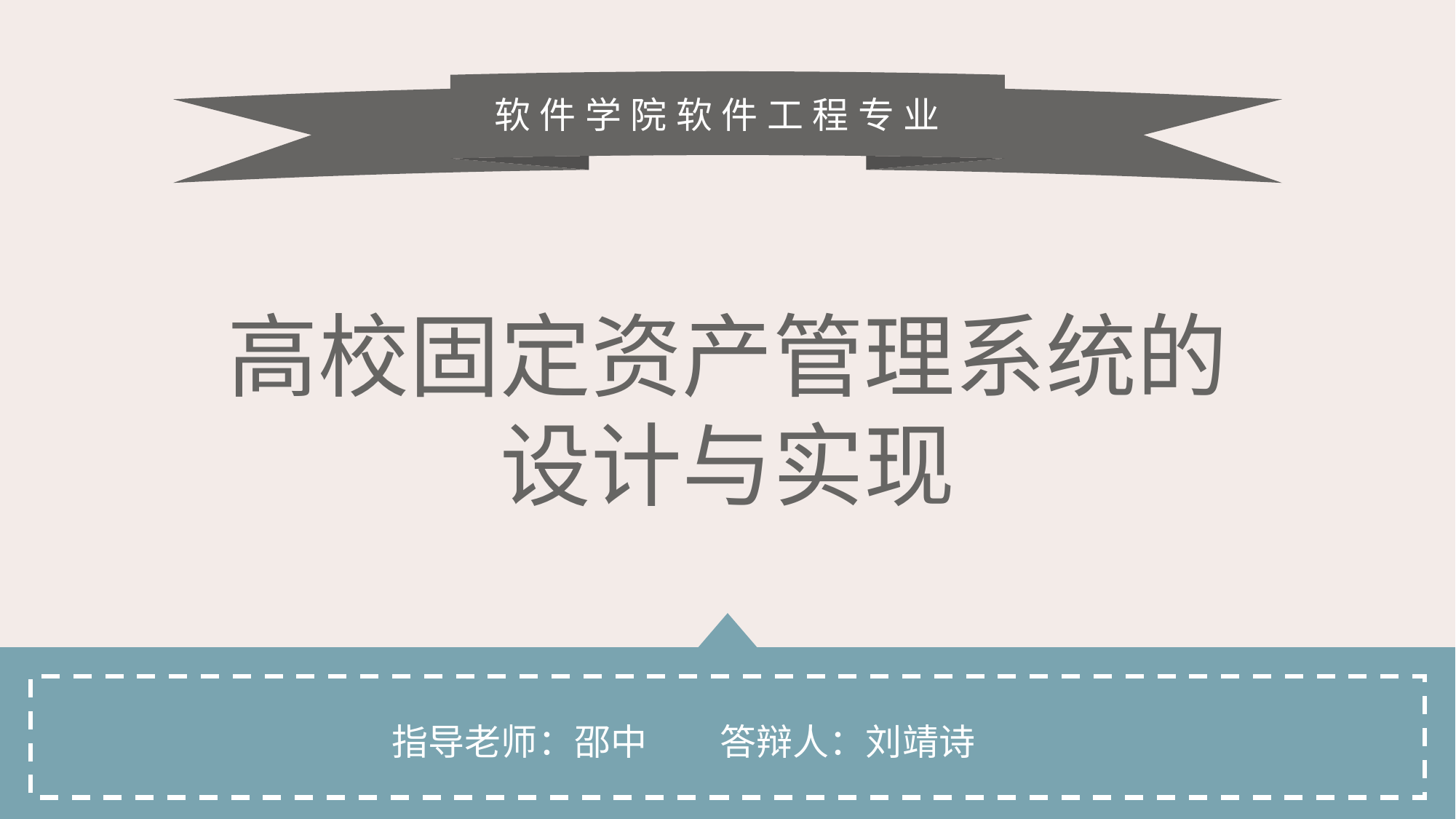

软件学院软件工程专业
高校固定资产管理系统的设计与实现

指导老师：邵中         答辩人：刘靖诗